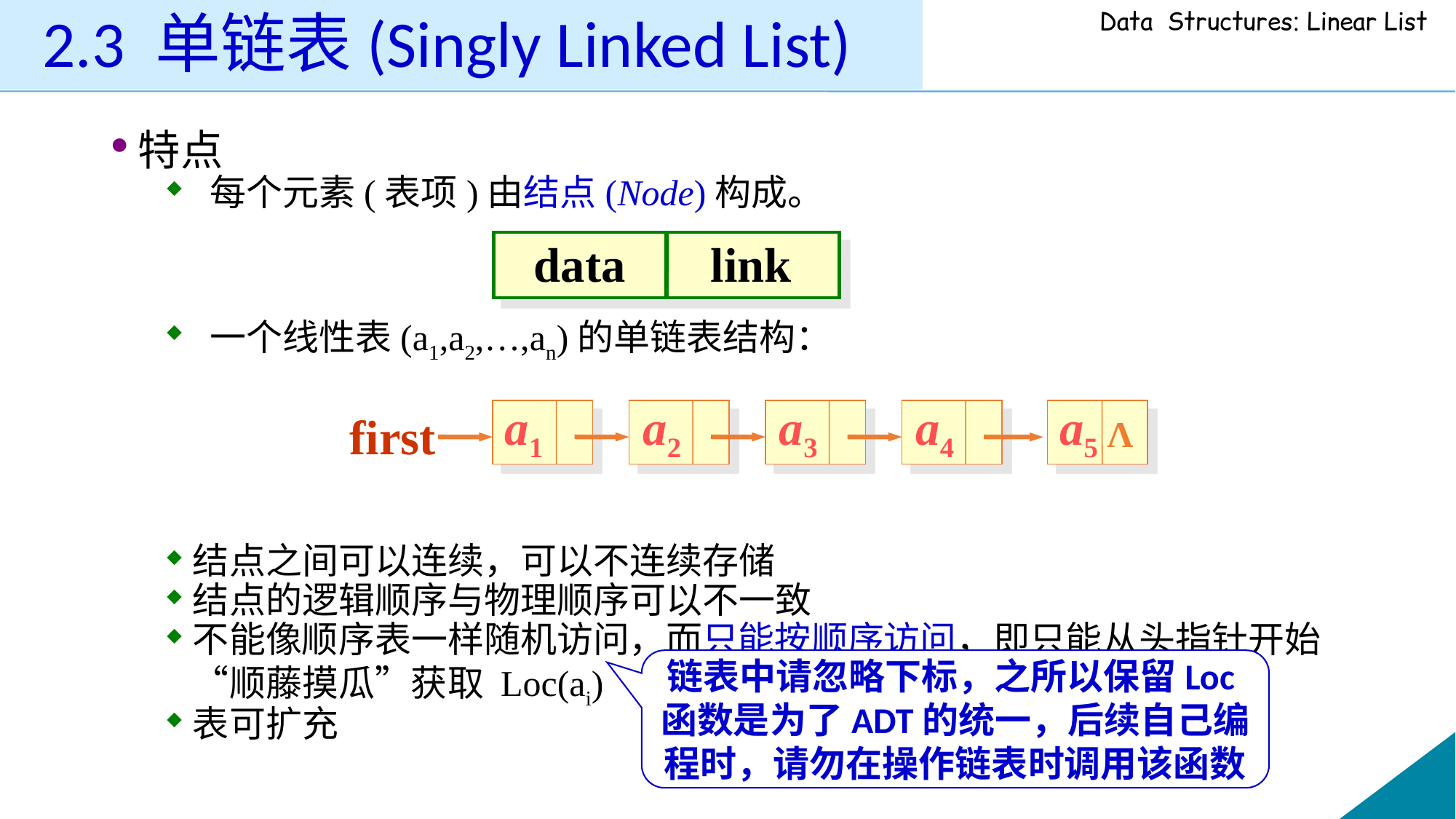

# 2.3 单链表(Singly Linked List)
特点
 每个元素(表项)由结点(Node)构成。

 一个线性表(a1,a2,…,an)的单链表结构：

结点之间可以连续，可以不连续存储
结点的逻辑顺序与物理顺序可以不一致
不能像顺序表一样随机访问，而只能按顺序访问，即只能从头指针开始“顺藤摸瓜”获取 Loc(ai)
表可扩充
data       link

a1
a2
a3
a4
a5
first

Λ

链表中请忽略下标，之所以保留Loc函数是为了ADT的统一，后续自己编程时，请勿在操作链表时调用该函数